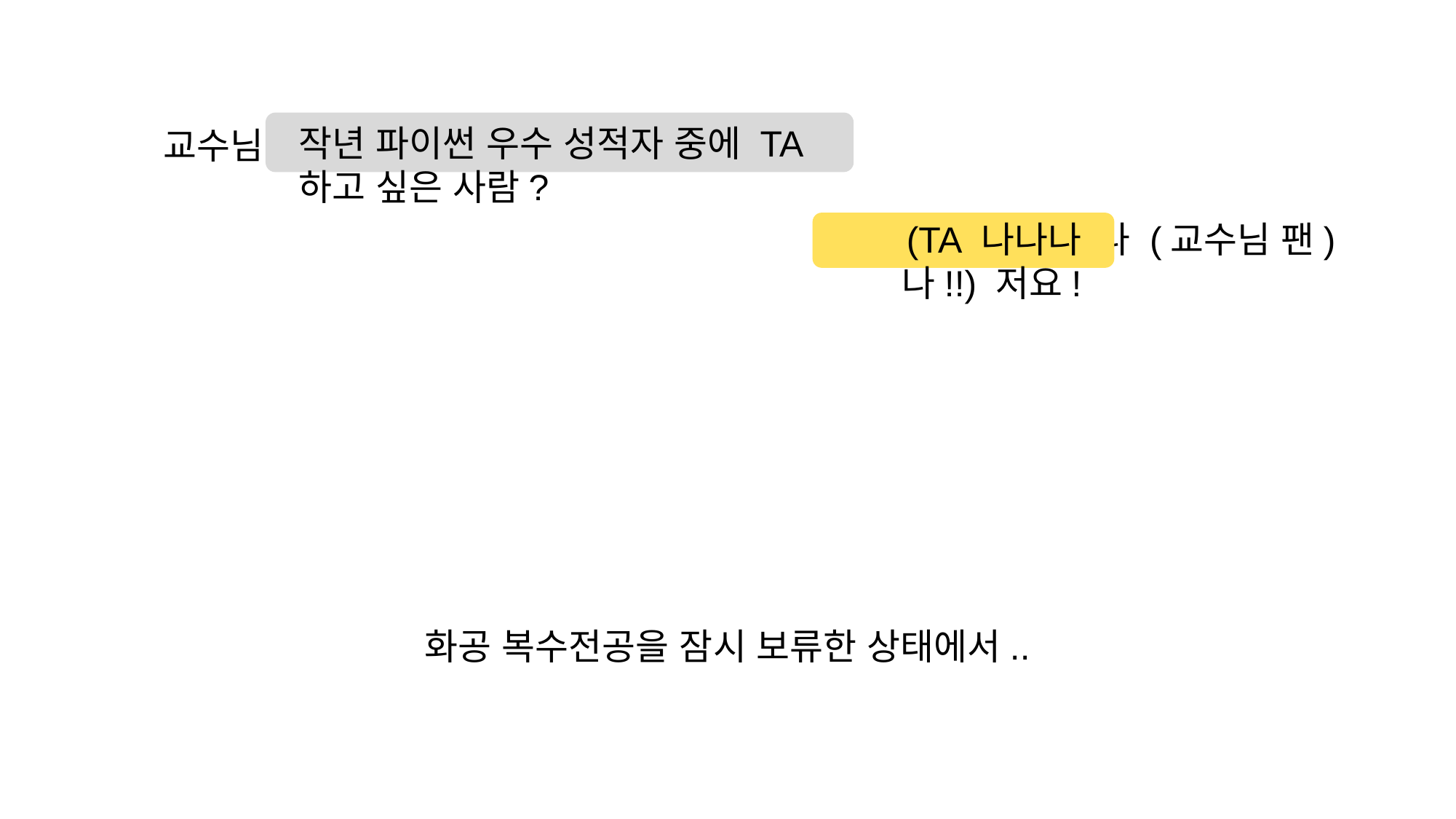

작년 파이썬 우수 성적자 중에 TA 하고 싶은 사람?
교수님
나 (교수님 팬)
(TA 나나나나!!) 저요!

화공 복수전공을 잠시 보류한 상태에서..